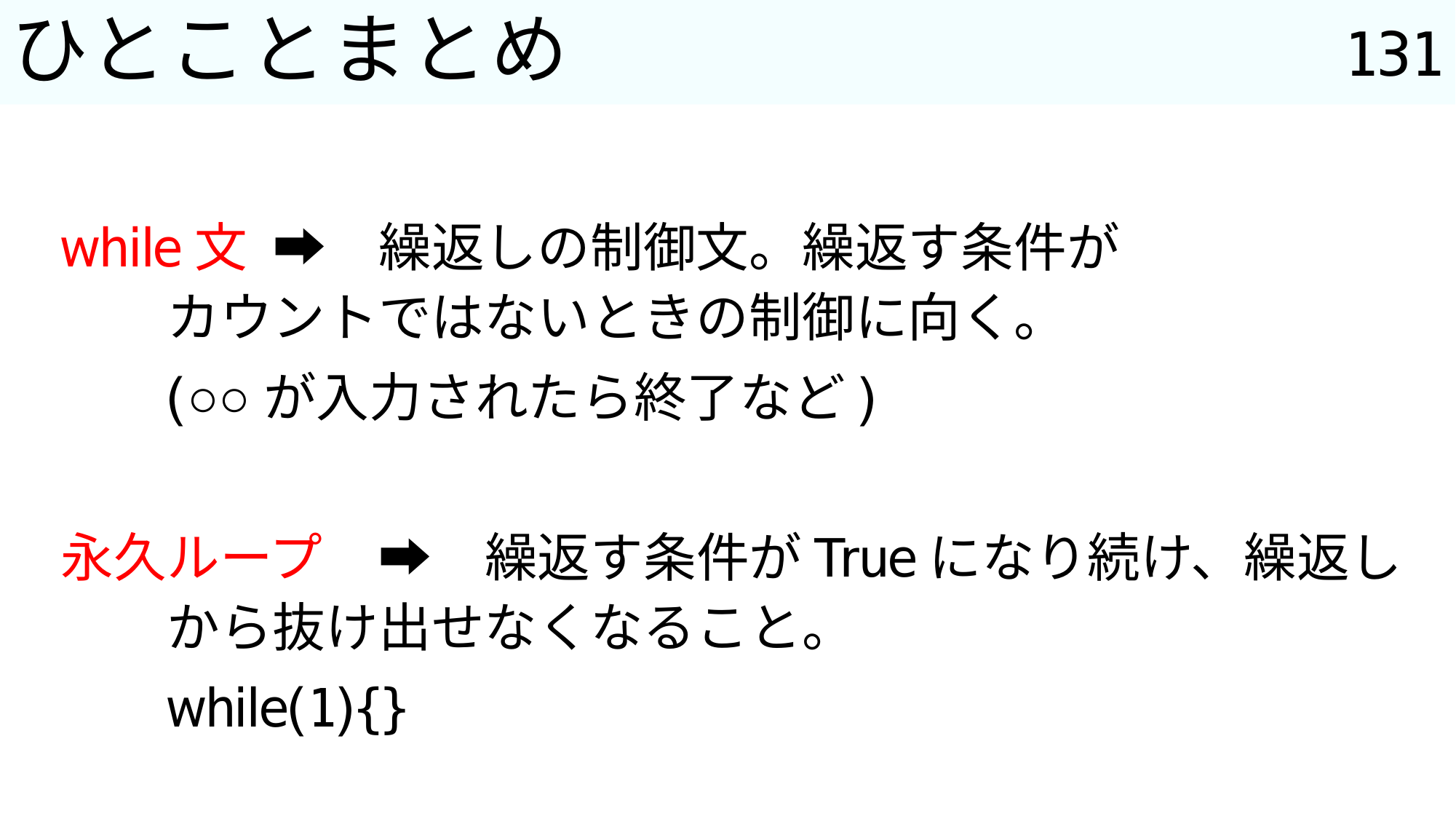

131
# ひとことまとめ
while文		➡	繰返しの制御文。繰返す条件が
				カウントではないときの制御に向く。
				(○○が入力されたら終了など)

永久ループ	➡	繰返す条件がTrueになり続け、繰返し
				から抜け出せなくなること。
				while(1){}